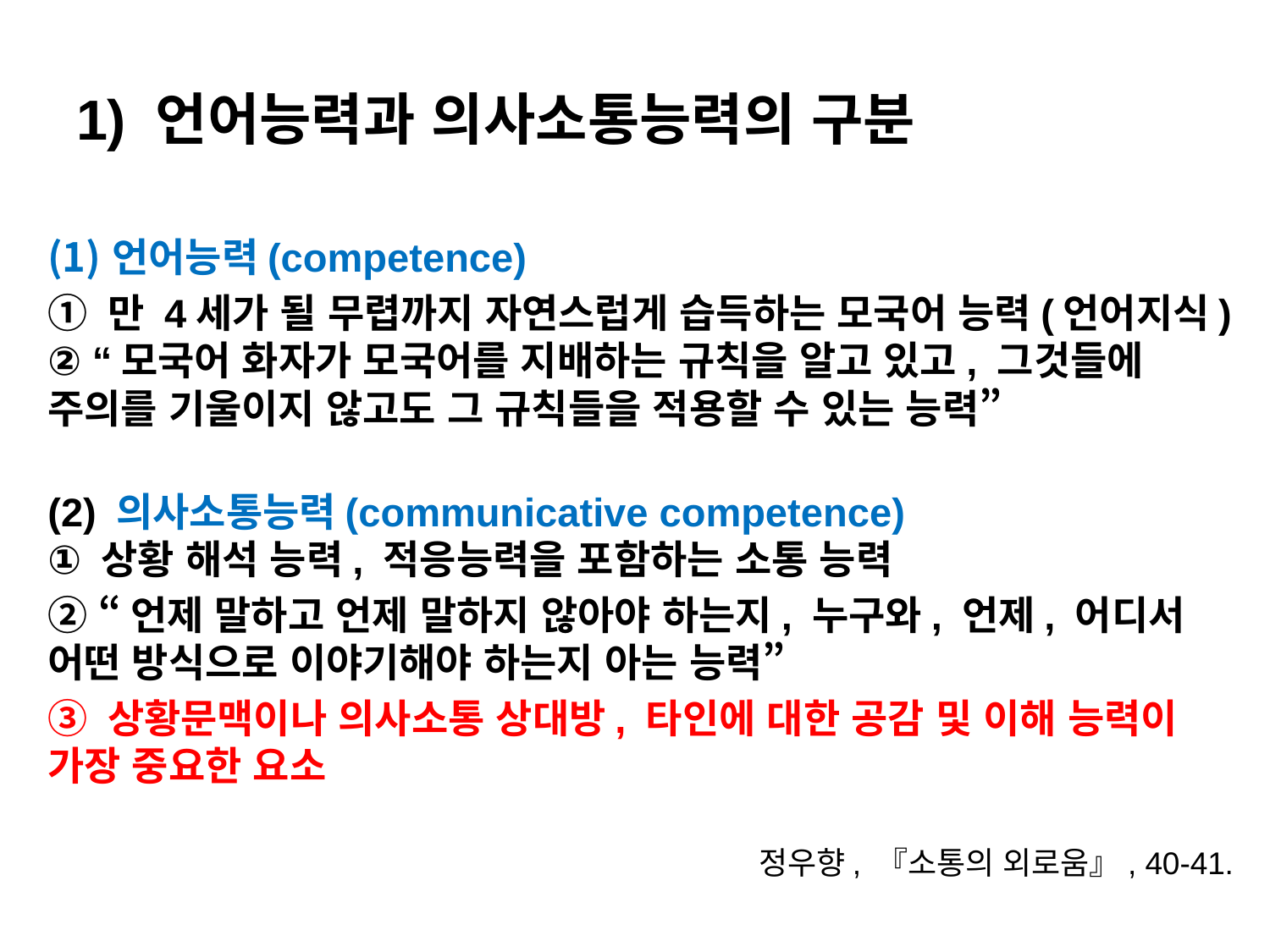

# 1) 언어능력과 의사소통능력의 구분
언어능력(competence)
① 만 4세가 될 무렵까지 자연스럽게 습득하는 모국어 능력(언어지식)
② “모국어 화자가 모국어를 지배하는 규칙을 알고 있고, 그것들에 주의를 기울이지 않고도 그 규칙들을 적용할 수 있는 능력”
(2) 의사소통능력(communicative competence)
① 상황 해석 능력, 적응능력을 포함하는 소통 능력
② “언제 말하고 언제 말하지 않아야 하는지, 누구와, 언제, 어디서 어떤 방식으로 이야기해야 하는지 아는 능력”
③ 상황문맥이나 의사소통 상대방, 타인에 대한 공감 및 이해 능력이 가장 중요한 요소
정우향, 『소통의 외로움』, 40-41.